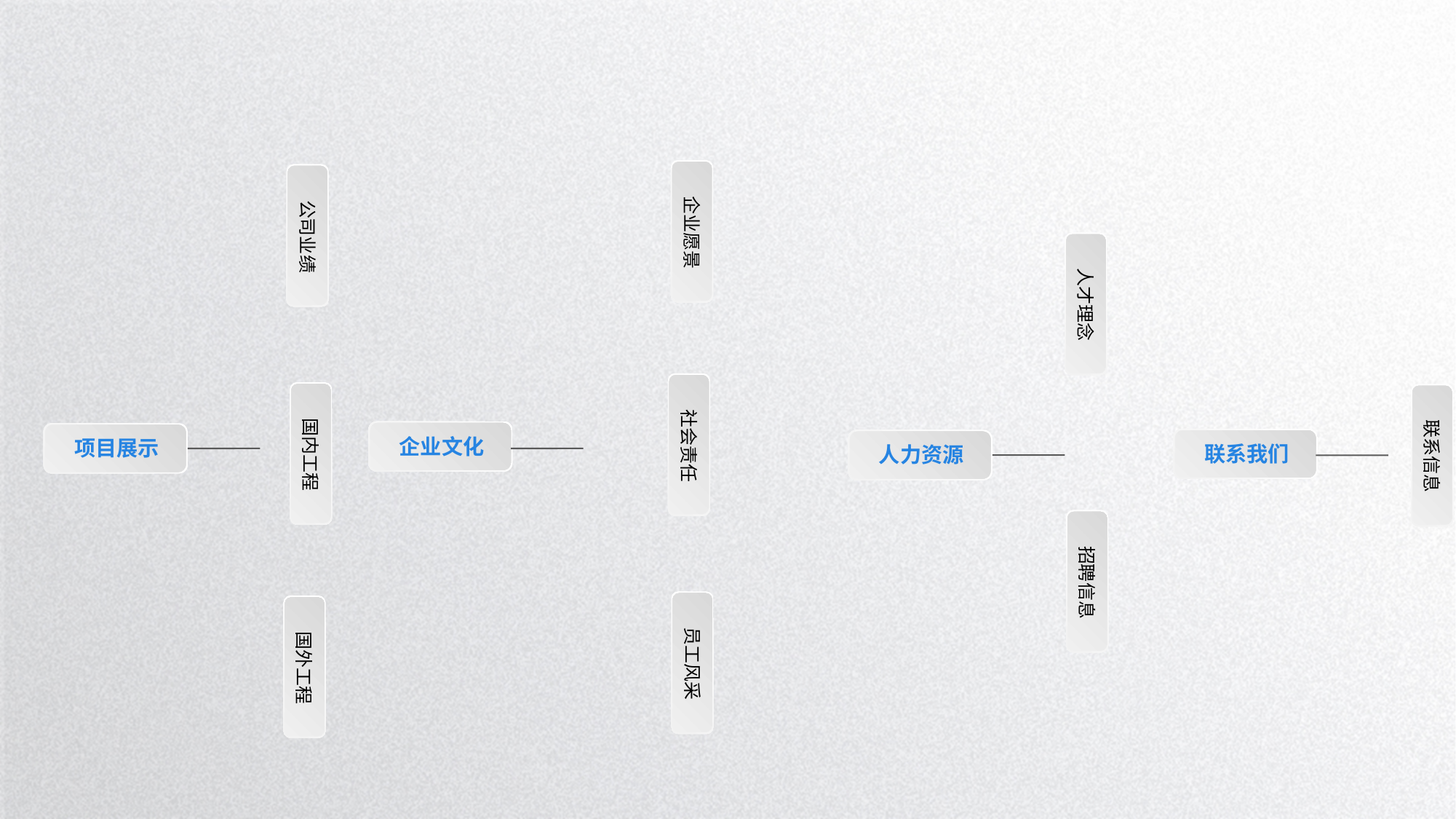

企业愿景

公司业绩

人才理念

社会责任

国内工程

联系信息

企业文化

项目展示

联系我们

人力资源
招聘信息

员工风采

国外工程